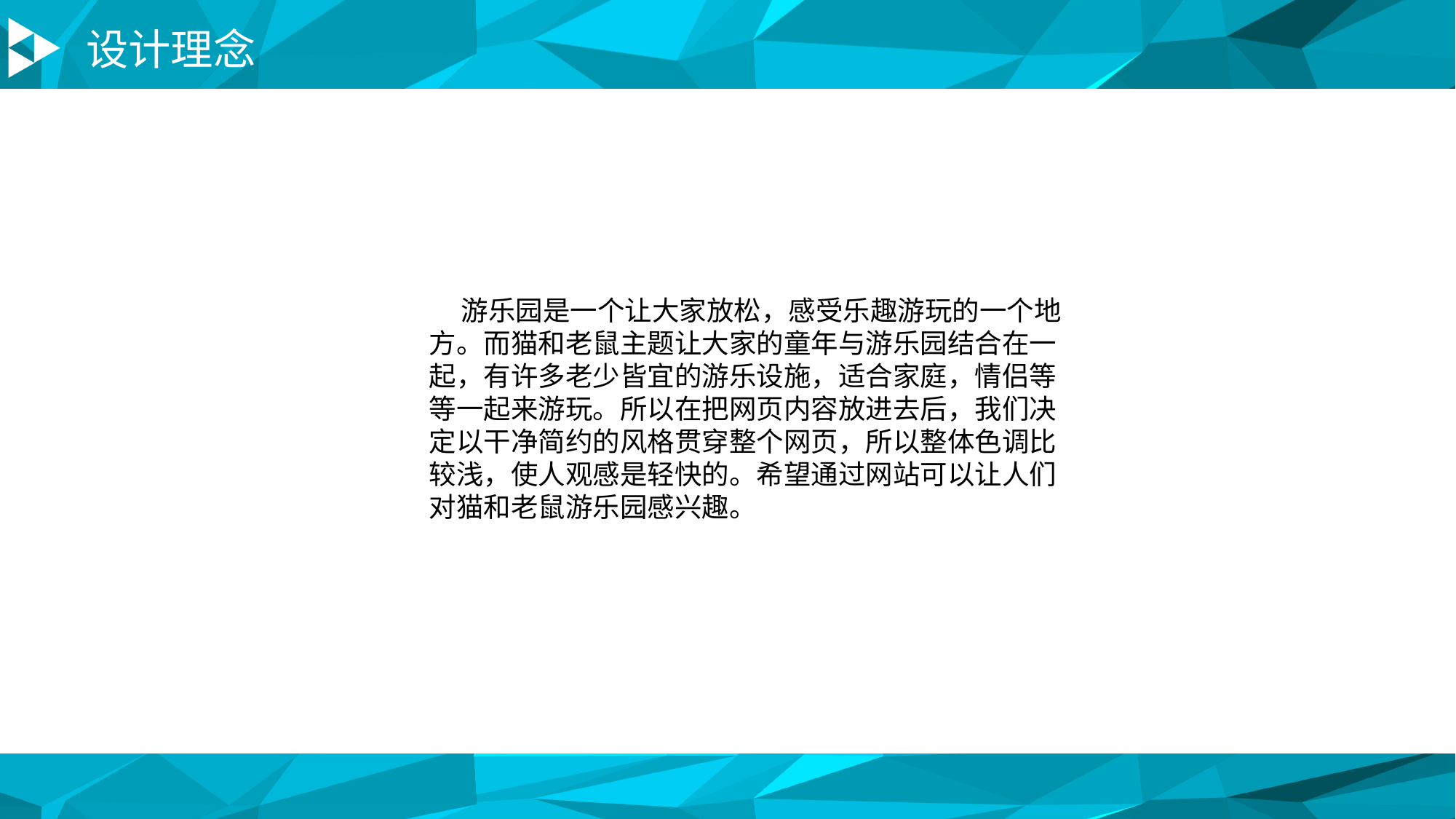

设计理念
游乐园是一个让大家放松，感受乐趣游玩的一个地方。而猫和老鼠主题让大家的童年与游乐园结合在一起，有许多老少皆宜的游乐设施，适合家庭，情侣等等一起来游玩。所以在把网页内容放进去后，我们决定以干净简约的风格贯穿整个网页，所以整体色调比较浅，使人观感是轻快的。希望通过网站可以让人们对猫和老鼠游乐园感兴趣。